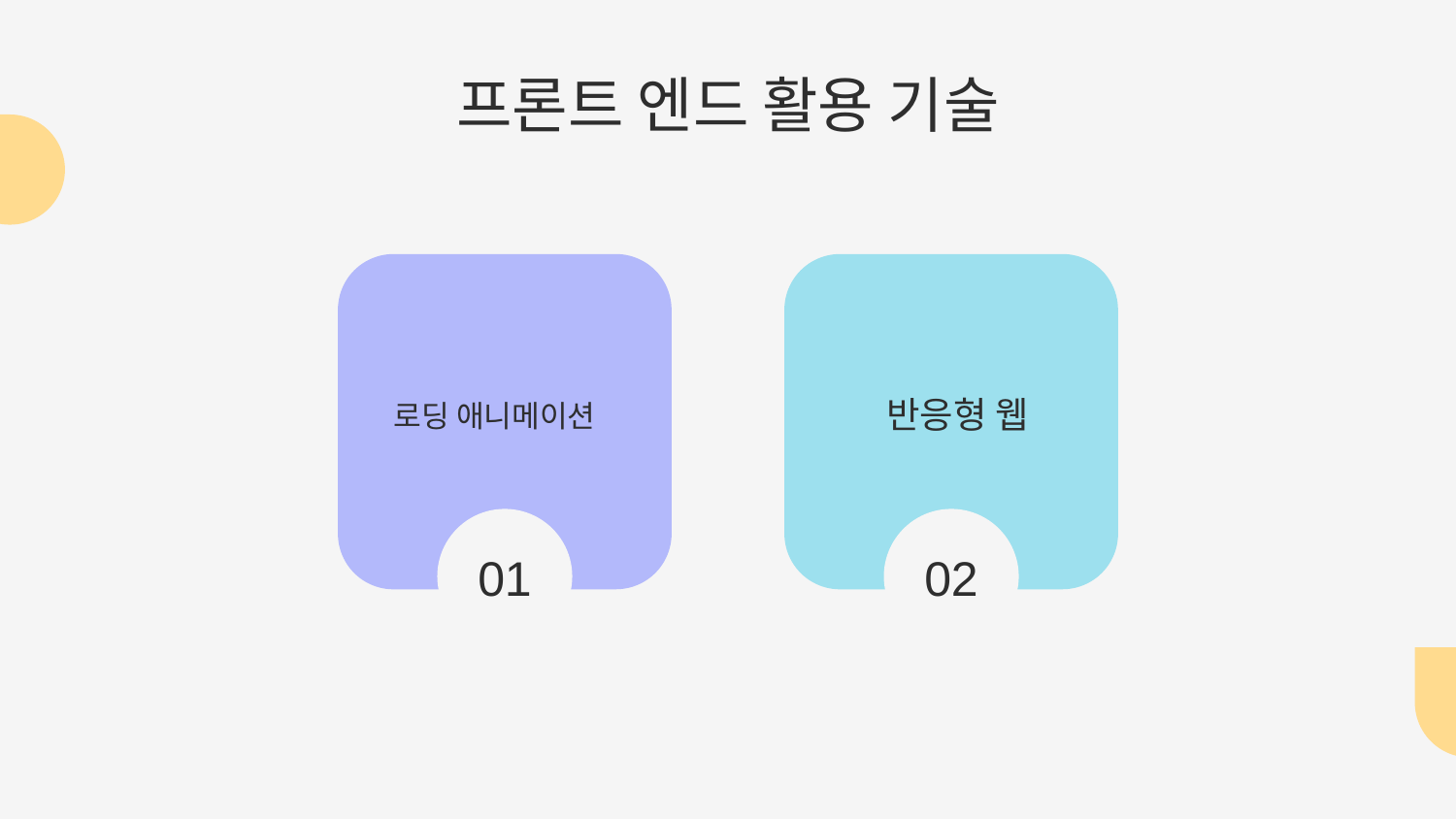

# 프론트 엔드 활용 기술

반응형 웹
로딩 애니메이션

01
02